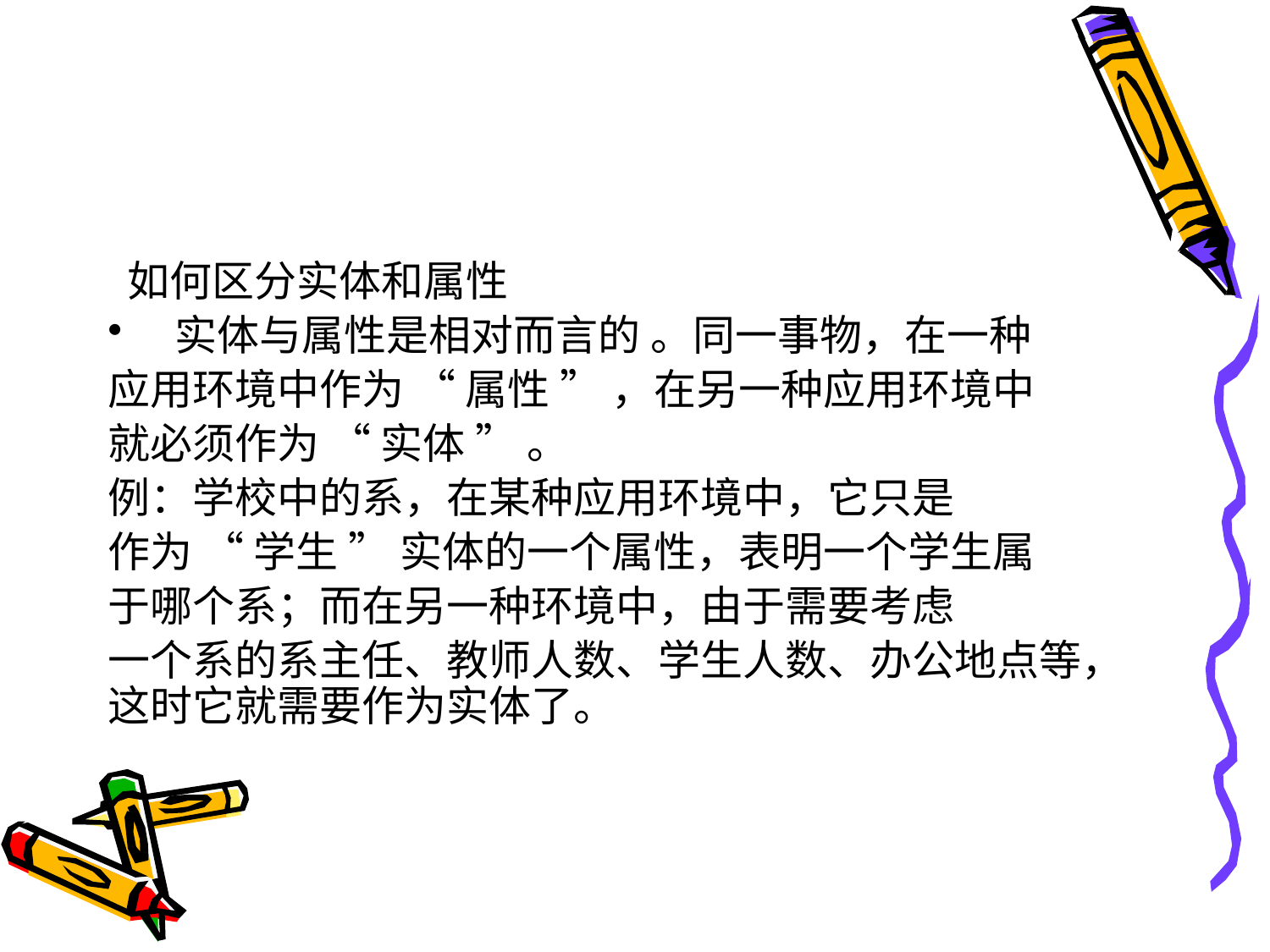

#
 如何区分实体和属性
 实体与属性是相对而言的 。同一事物，在一种
应用环境中作为 “ 属性 ” ，在另一种应用环境中
就必须作为 “ 实体 ” 。
例：学校中的系，在某种应用环境中，它只是
作为 “ 学生 ” 实体的一个属性，表明一个学生属
于哪个系；而在另一种环境中，由于需要考虑
一个系的系主任、教师人数、学生人数、办公地点等，这时它就需要作为实体了。